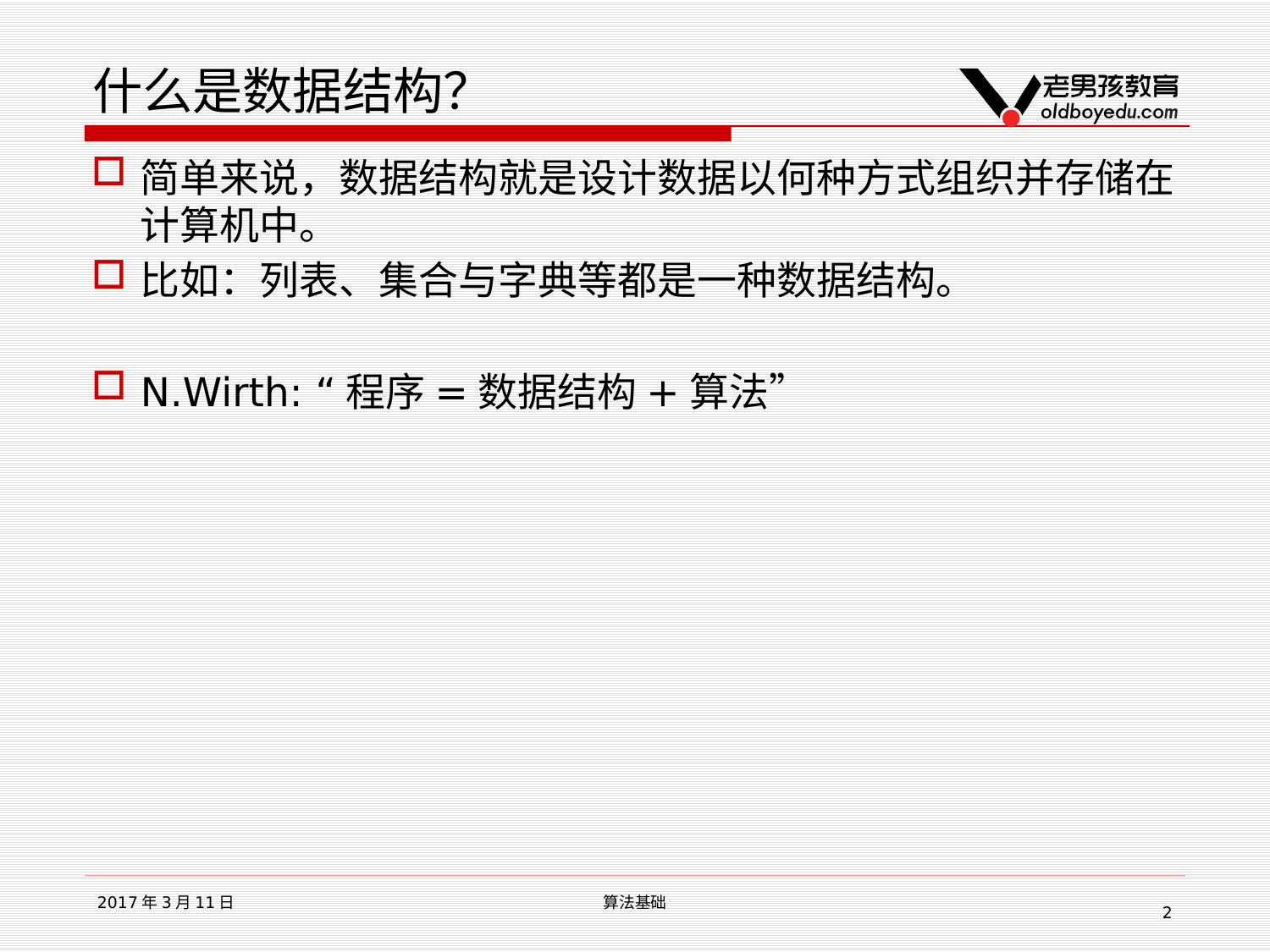

# 什么是数据结构？
简单来说，数据结构就是设计数据以何种方式组织并存储在计算机中。
比如：列表、集合与字典等都是一种数据结构。

N.Wirth: “程序=数据结构+算法”

2017年3月11日
算法基础
2